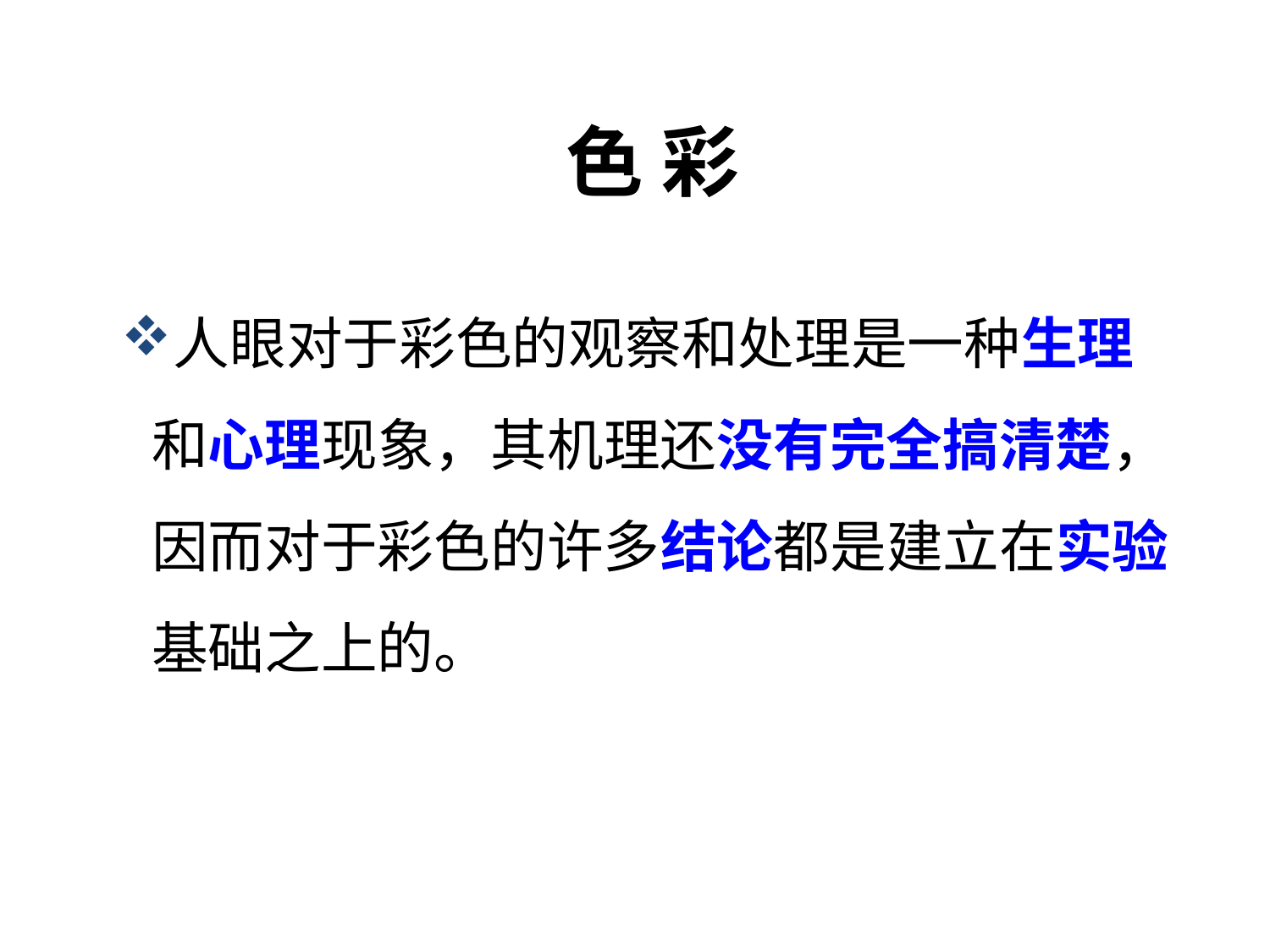

# 色 彩
人眼对于彩色的观察和处理是一种生理 和心理现象，其机理还没有完全搞清楚，因而对于彩色的许多结论都是建立在实验基础之上的。